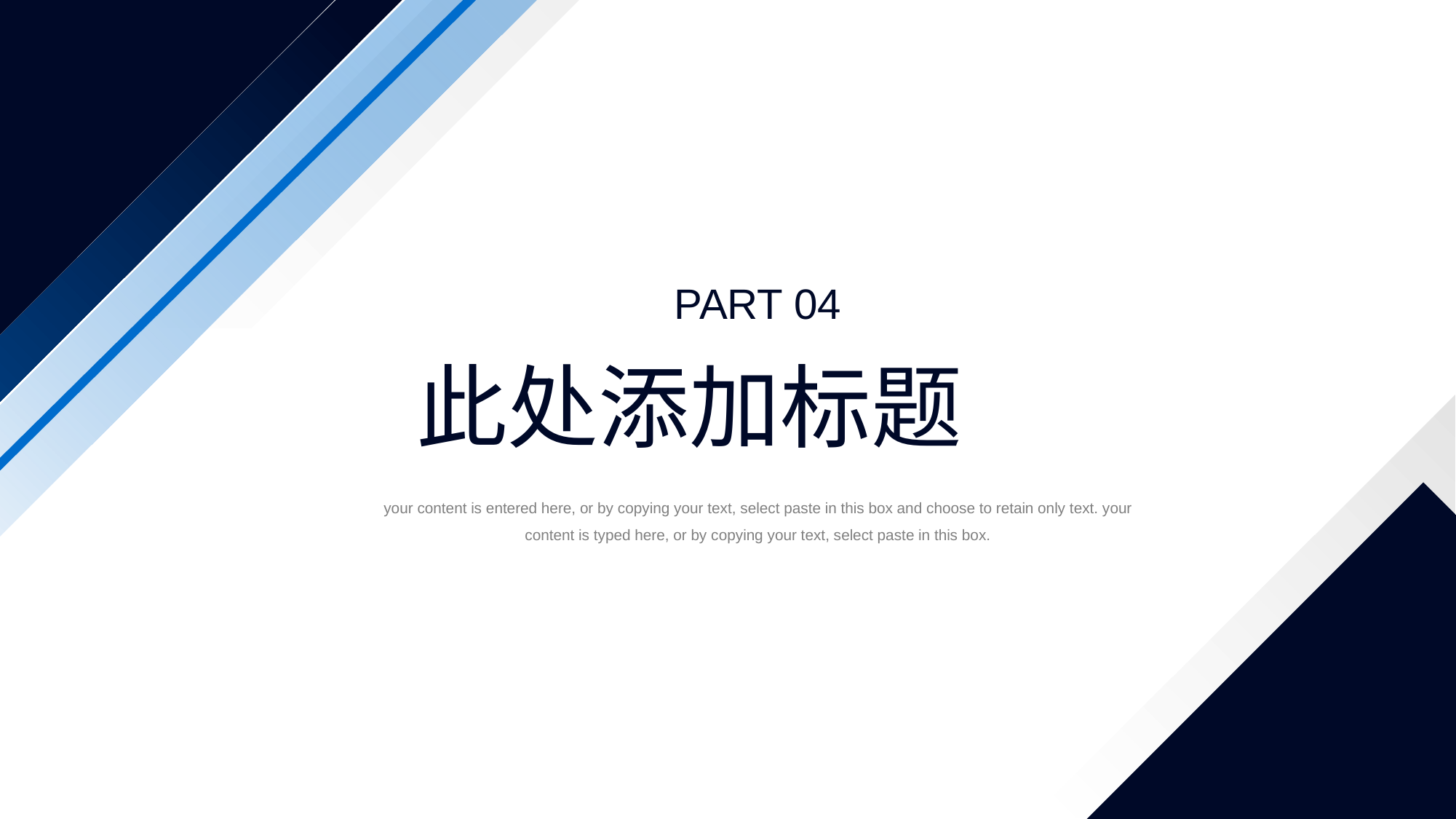

PART 04
此处添加标题

your content is entered here, or by copying your text, select paste in this box and choose to retain only text. your content is typed here, or by copying your text, select paste in this box.